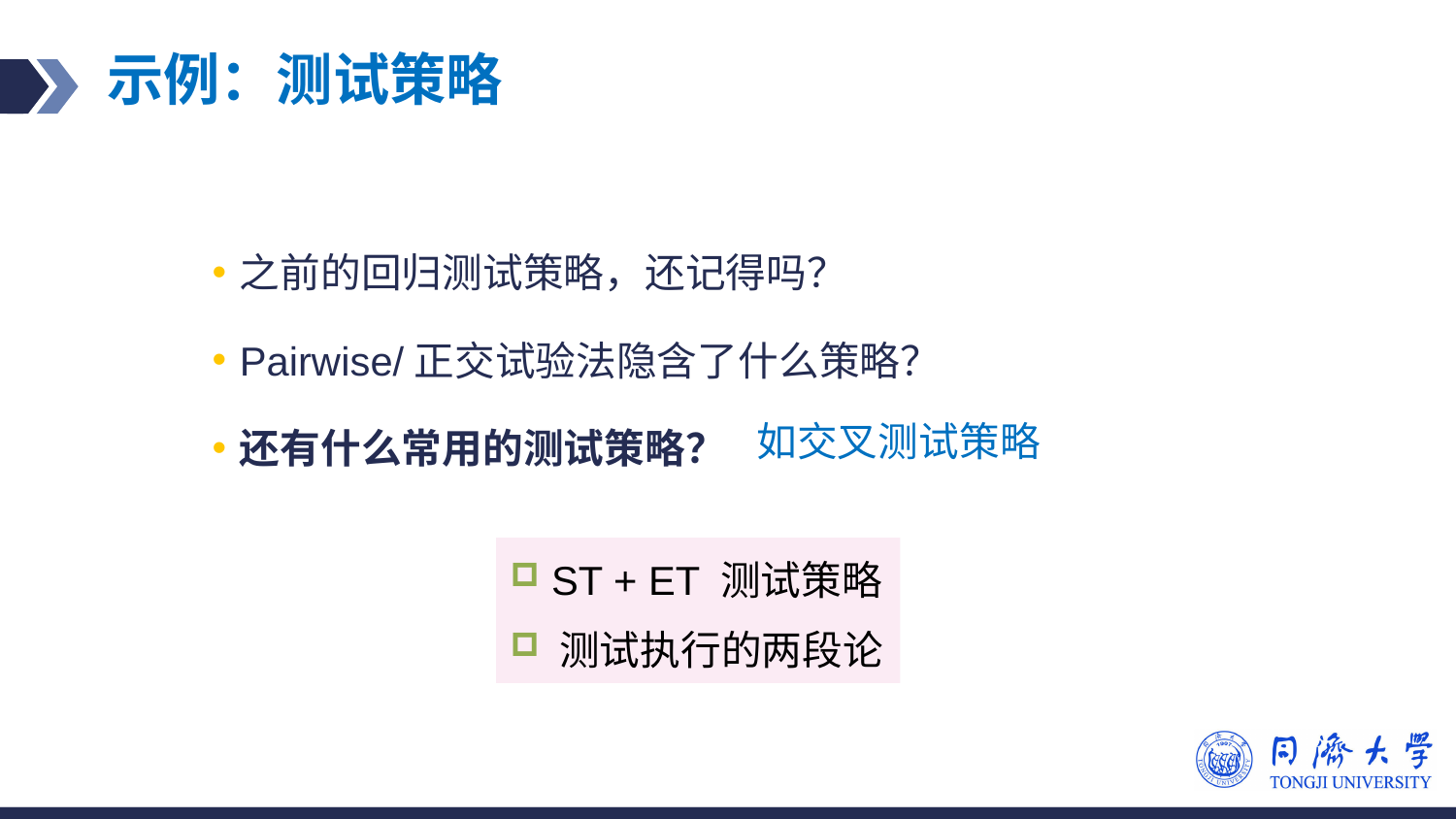

# 示例：测试策略
之前的回归测试策略，还记得吗？
Pairwise/正交试验法隐含了什么策略？
还有什么常用的测试策略？
如交叉测试策略
 ST + ET 测试策略
 测试执行的两段论